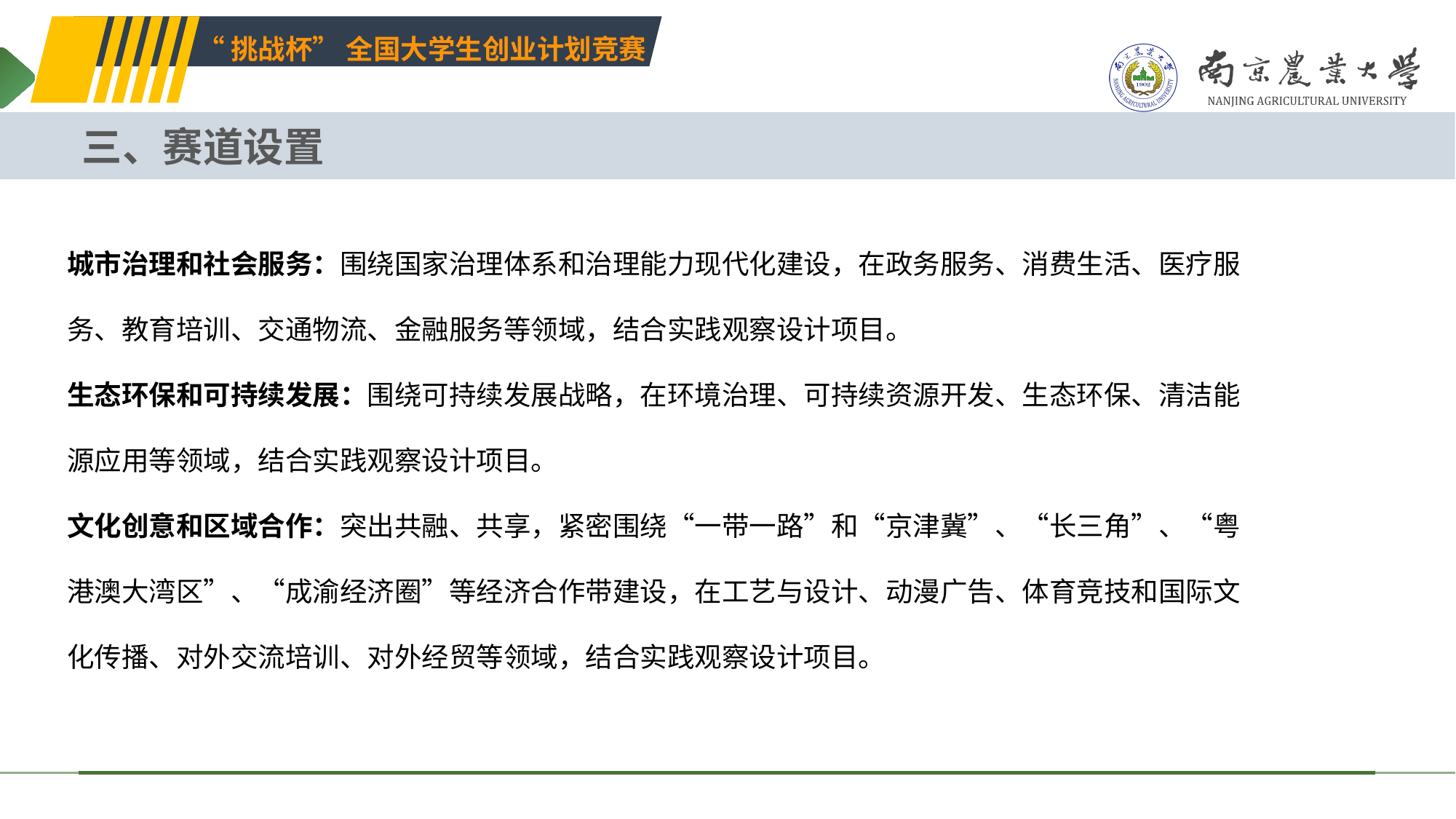

“挑战杯” 全国大学生创业计划竞赛

三、赛道设置

城市治理和社会服务：围绕国家治理体系和治理能力现代化建设，在政务服务、消费生活、医疗服务、教育培训、交通物流、金融服务等领域，结合实践观察设计项目。
生态环保和可持续发展：围绕可持续发展战略，在环境治理、可持续资源开发、生态环保、清洁能源应用等领域，结合实践观察设计项目。
文化创意和区域合作：突出共融、共享，紧密围绕“一带一路”和“京津冀”、“长三角”、“粤港澳大湾区”、“成渝经济圈”等经济合作带建设，在工艺与设计、动漫广告、体育竞技和国际文化传播、对外交流培训、对外经贸等领域，结合实践观察设计项目。